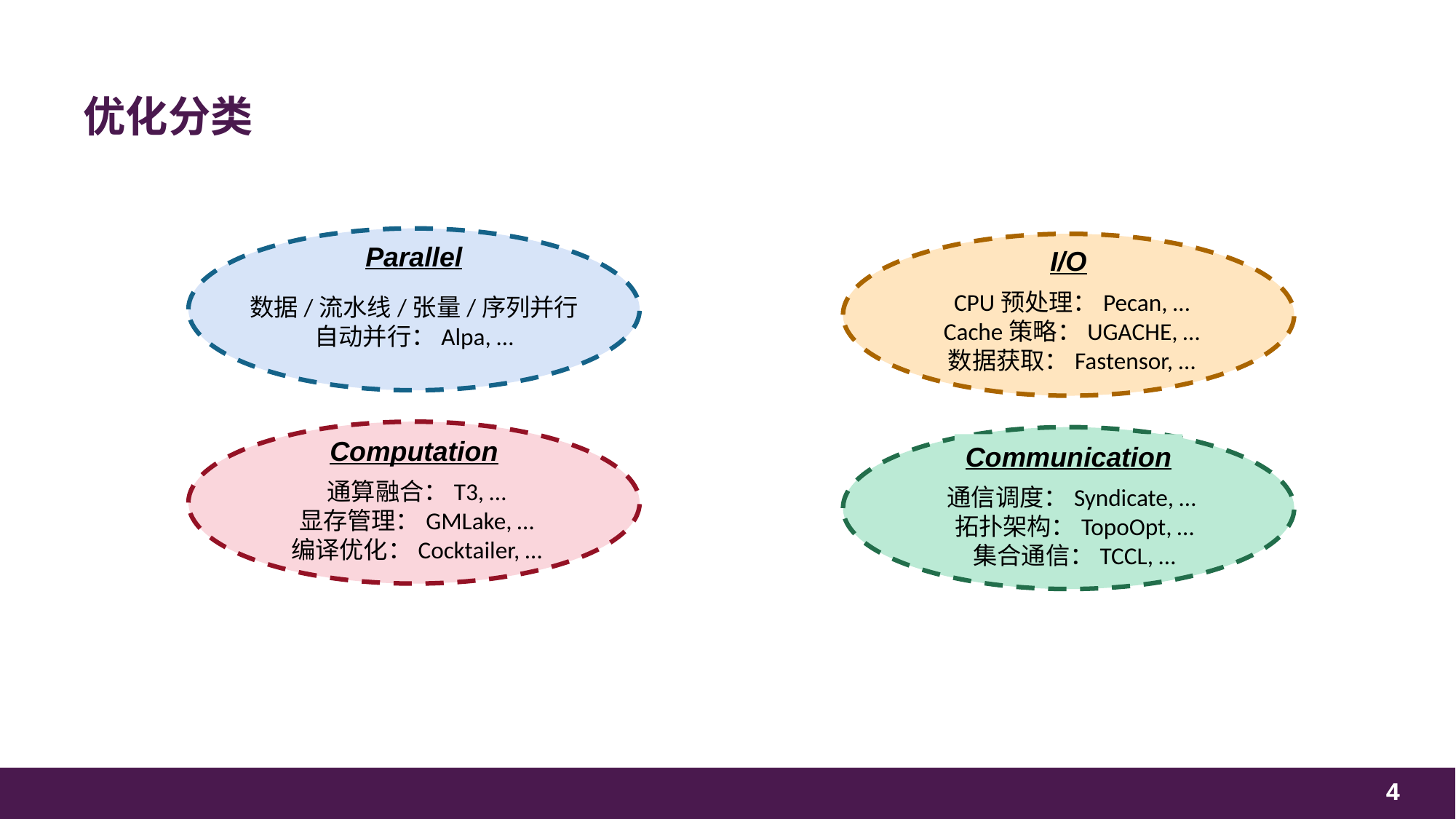

# 优化分类

Parallel

I/O
CPU预处理：Pecan, …
Cache策略：UGACHE, …
数据获取：Fastensor, …
数据/流水线/张量/序列并行
自动并行：Alpa, …

Computation
Communication
通算融合：T3, …
显存管理：GMLake, …
编译优化：Cocktailer, …
通信调度：Syndicate, …
拓扑架构：TopoOpt, …
集合通信：TCCL, …

4
4